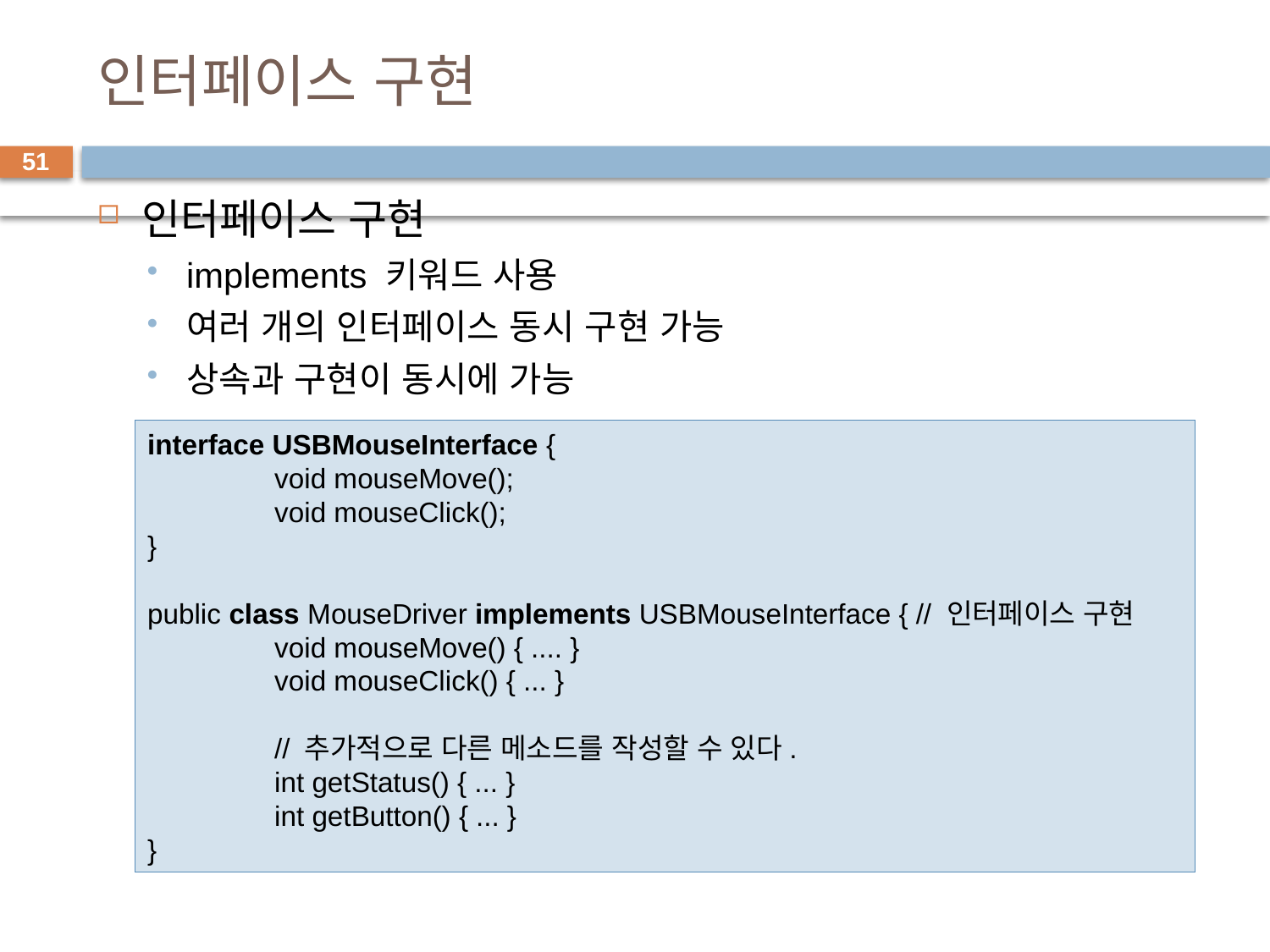

# 인터페이스 구현
51
인터페이스 구현
implements 키워드 사용
여러 개의 인터페이스 동시 구현 가능
상속과 구현이 동시에 가능
interface USBMouseInterface {
	void mouseMove();
	void mouseClick();
}

public class MouseDriver implements USBMouseInterface { // 인터페이스 구현
	void mouseMove() { .... }
	void mouseClick() { ... }

	// 추가적으로 다른 메소드를 작성할 수 있다.
	int getStatus() { ... }
	int getButton() { ... }
}